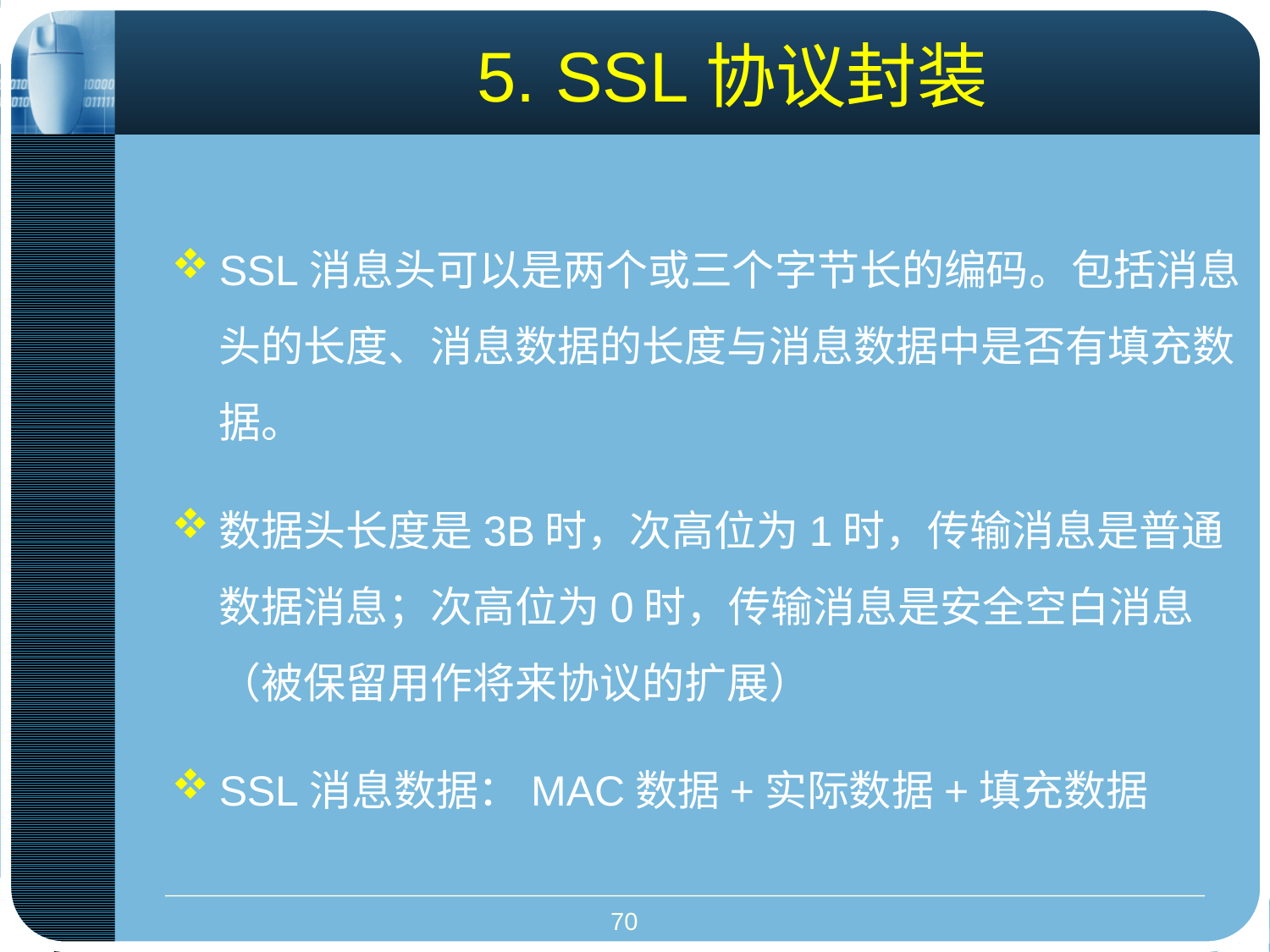

5. SSL协议封装
SSL消息头可以是两个或三个字节长的编码。包括消息头的长度、消息数据的长度与消息数据中是否有填充数据。
数据头长度是3B时，次高位为1时，传输消息是普通数据消息；次高位为0时，传输消息是安全空白消息（被保留用作将来协议的扩展）
SSL消息数据：MAC数据+实际数据+填充数据
70